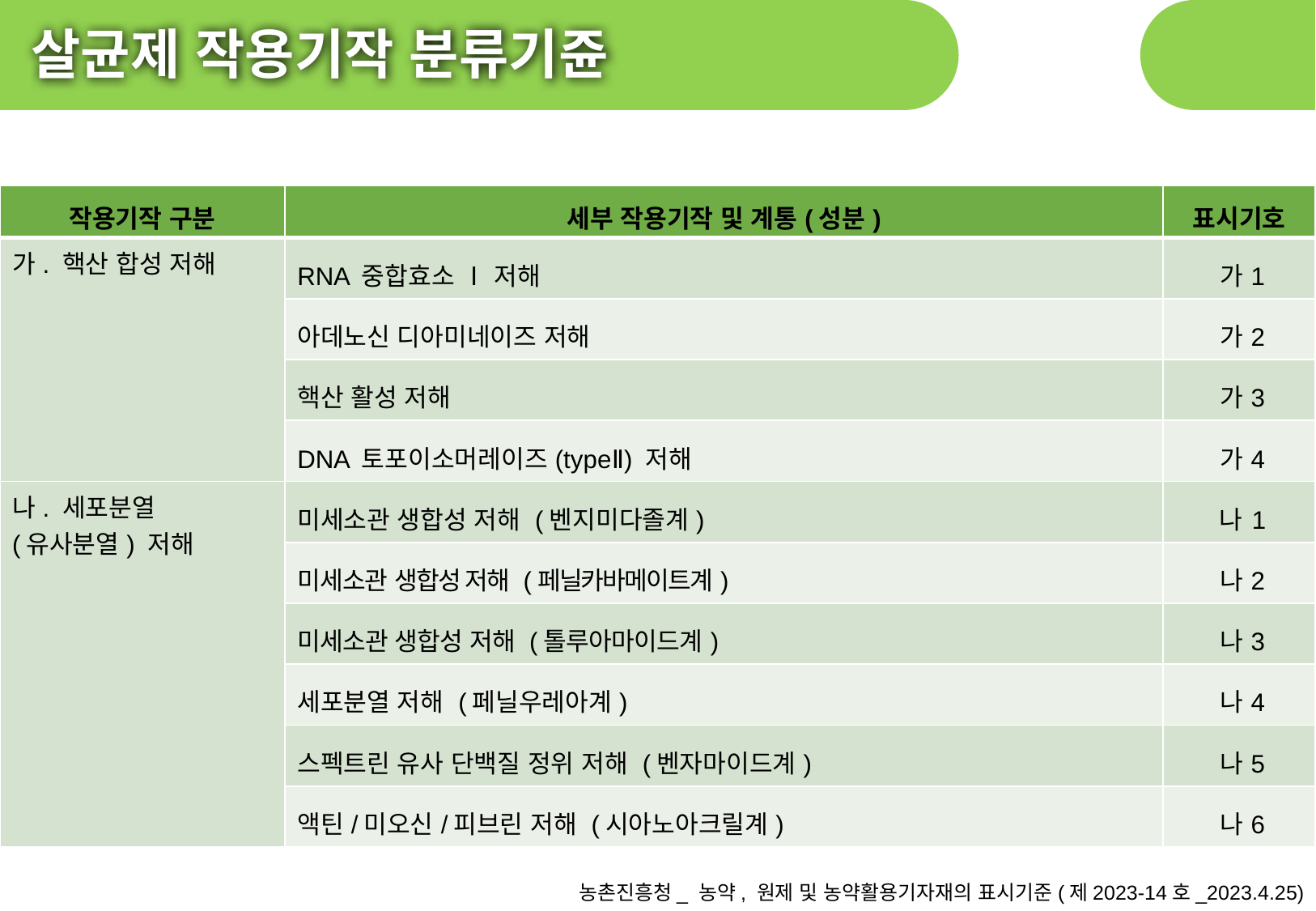

살균제 작용기작 분류기쥰
| 작용기작 구분 | 세부 작용기작 및 계통(성분) | 표시기호 |
| --- | --- | --- |
| 가. 핵산 합성 저해 | RNA 중합효소 Ⅰ 저해 | 가1 |
|  | 아데노신 디아미네이즈 저해 | 가2 |
|  | 핵산 활성 저해 | 가3 |
|  | DNA 토포이소머레이즈(typeⅡ) 저해 | 가4 |
| 나. 세포분열 (유사분열) 저해 | 미세소관 생합성 저해 (벤지미다졸계) | 나1 |
|  | 미세소관 생합성 저해 (페닐카바메이트계) | 나2 |
|  | 미세소관 생합성 저해 (톨루아마이드계) | 나3 |
|  | 세포분열 저해 (페닐우레아계) | 나4 |
|  | 스펙트린 유사 단백질 정위 저해 (벤자마이드계) | 나5 |
|  | 액틴/미오신/피브린 저해 (시아노아크릴계) | 나6 |
농촌진흥청_ 농약, 원제 및 농약활용기자재의 표시기준(제2023-14호_2023.4.25)